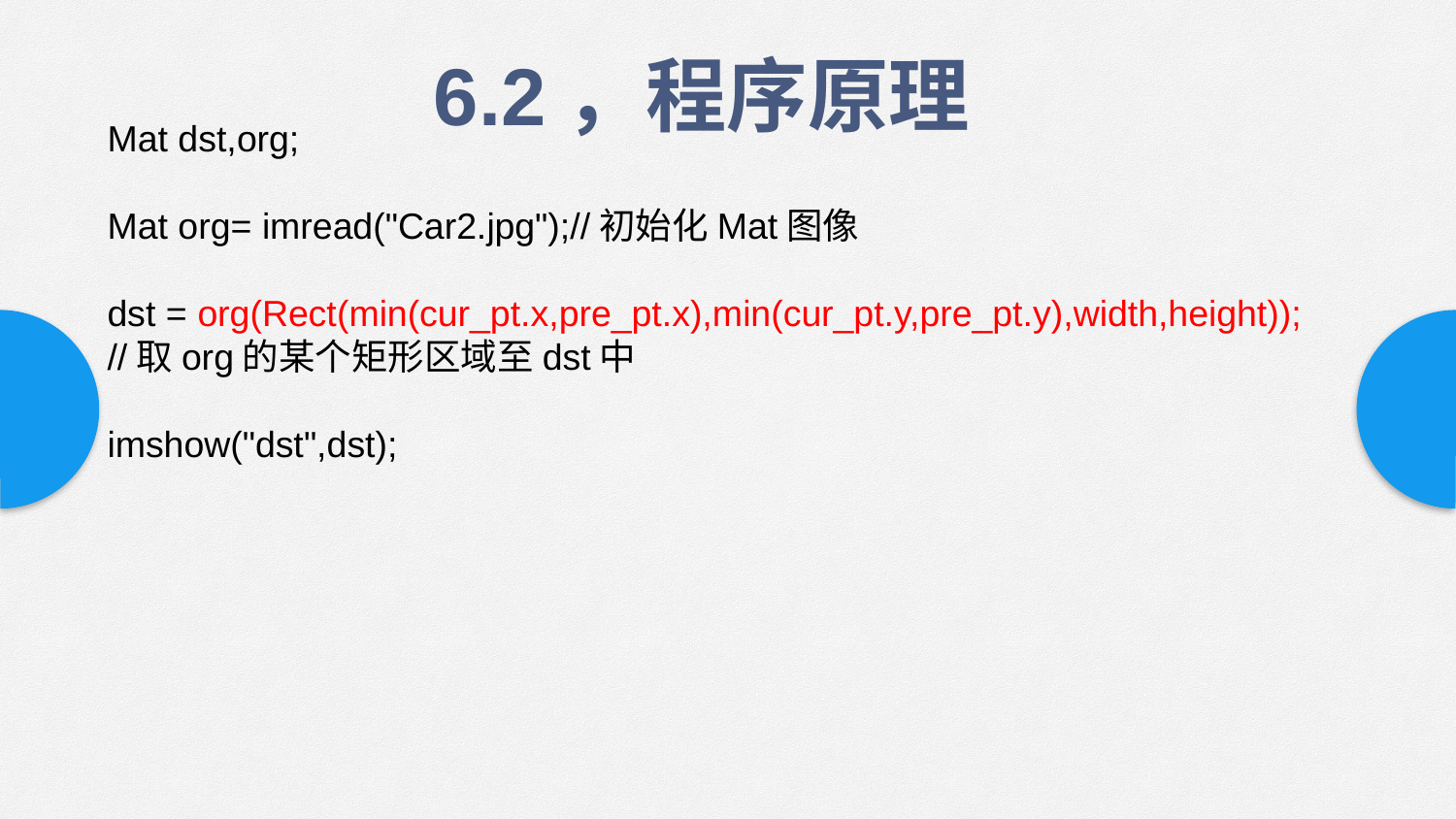

6.2，程序原理
Mat dst,org;

Mat org= imread("Car2.jpg");//初始化Mat图像

dst = org(Rect(min(cur_pt.x,pre_pt.x),min(cur_pt.y,pre_pt.y),width,height));
//取org的某个矩形区域至dst中

imshow("dst",dst);